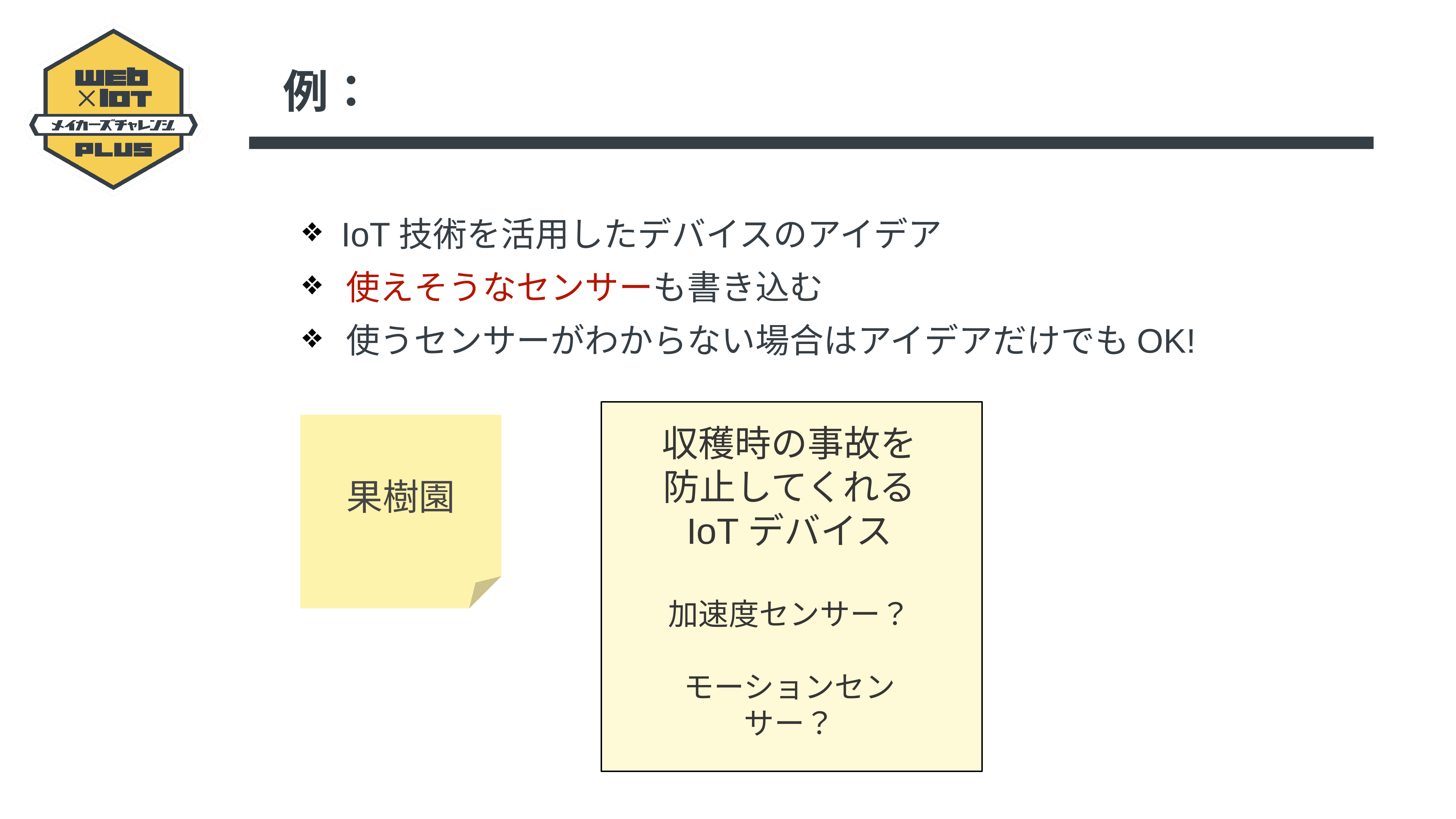

例：
  IoT技術を活用したデバイスのアイデア
  使えそうなセンサーも書き込む
  使うセンサーがわからない場合はアイデアだけでもOK!

収穫時の事故を
防止してくれる
IoTデバイス
加速度センサー？

モーションセンサー？

果樹園